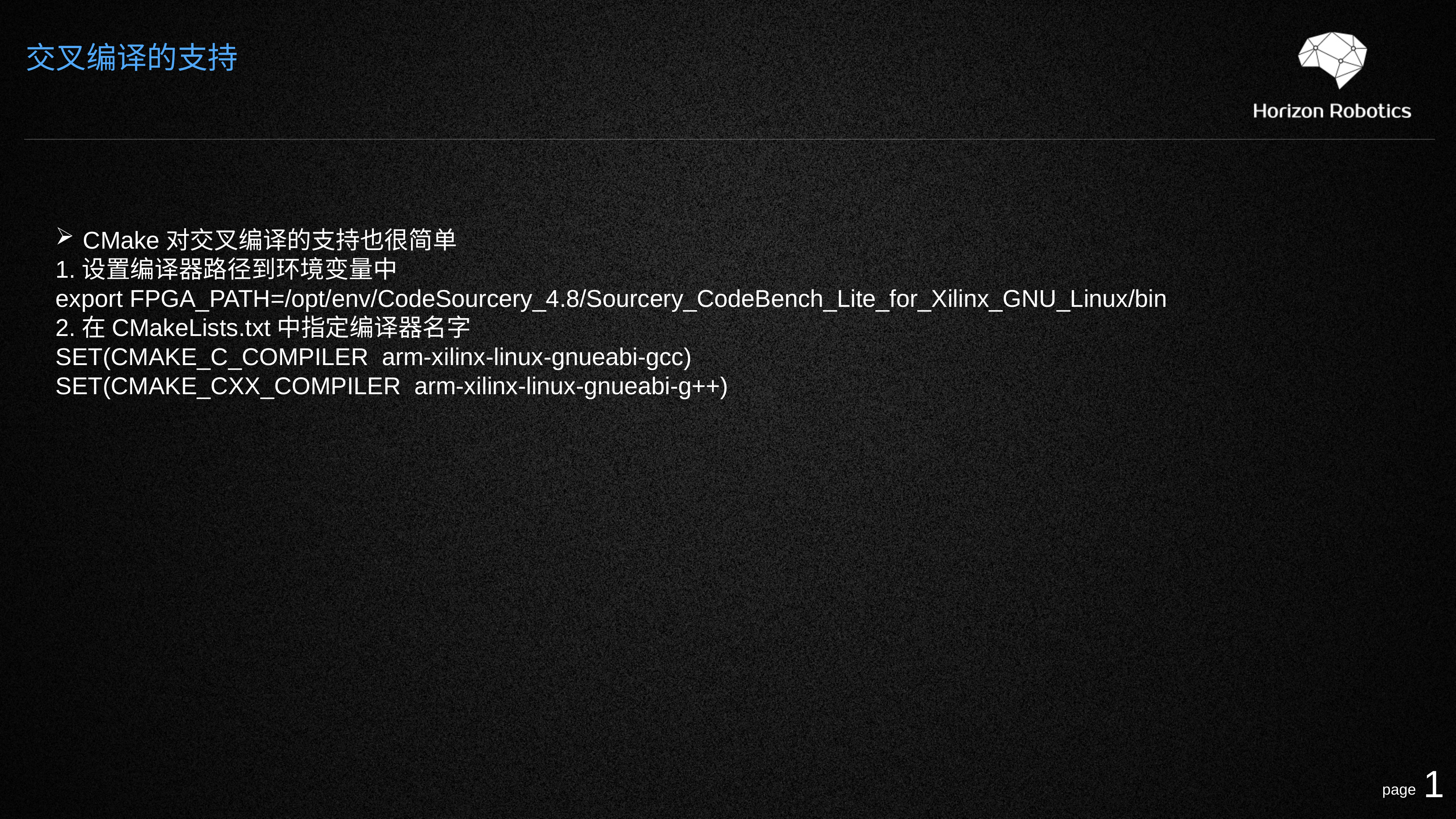

交叉编译的支持

CMake对交叉编译的支持也很简单
1.设置编译器路径到环境变量中
export FPGA_PATH=/opt/env/CodeSourcery_4.8/Sourcery_CodeBench_Lite_for_Xilinx_GNU_Linux/bin
2.在CMakeLists.txt中指定编译器名字
SET(CMAKE_C_COMPILER  arm-xilinx-linux-gnueabi-gcc)
SET(CMAKE_CXX_COMPILER  arm-xilinx-linux-gnueabi-g++)
1
page